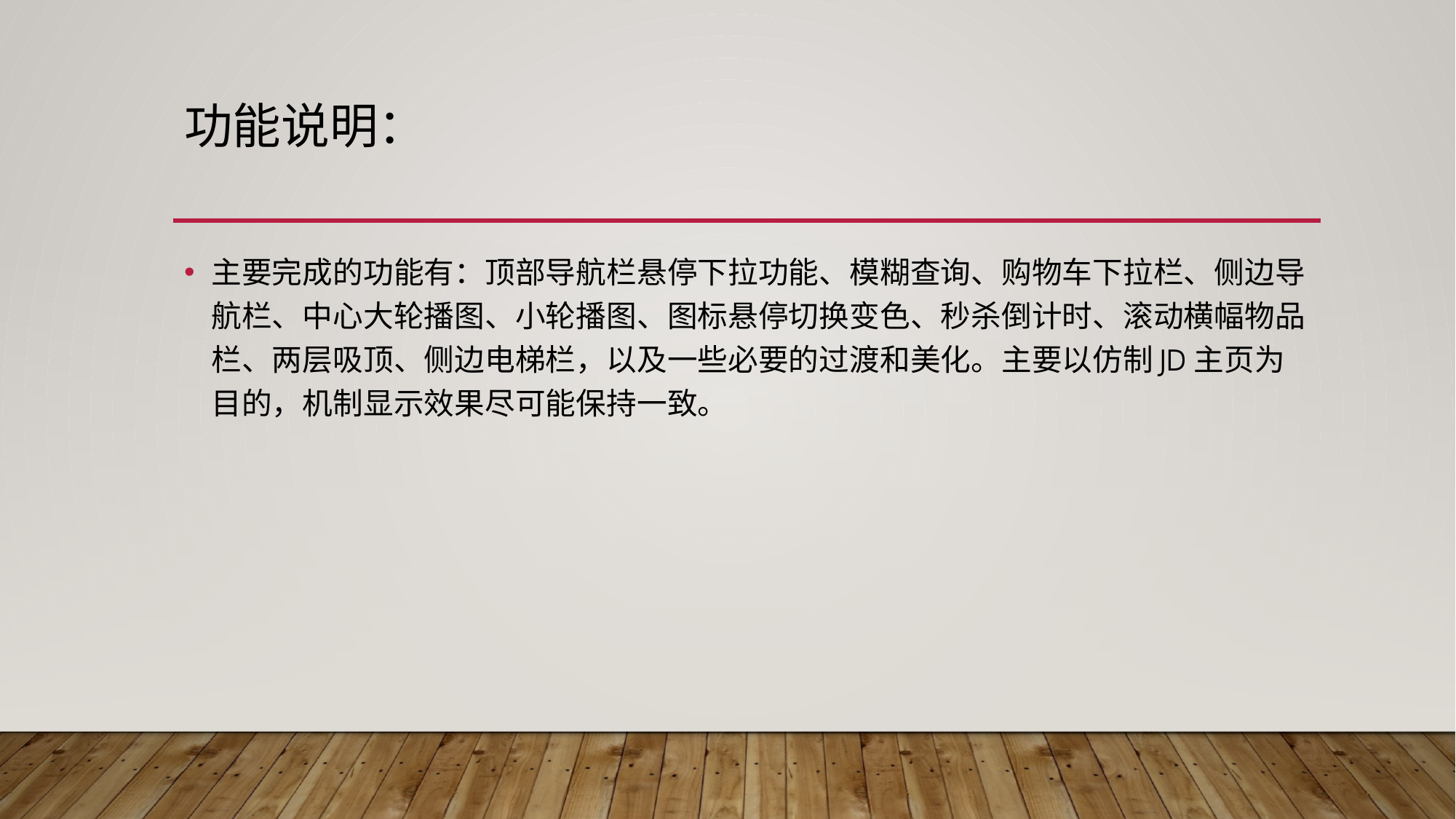

# 功能说明：
主要完成的功能有：顶部导航栏悬停下拉功能、模糊查询、购物车下拉栏、侧边导航栏、中心大轮播图、小轮播图、图标悬停切换变色、秒杀倒计时、滚动横幅物品栏、两层吸顶、侧边电梯栏，以及一些必要的过渡和美化。主要以仿制JD主页为目的，机制显示效果尽可能保持一致。